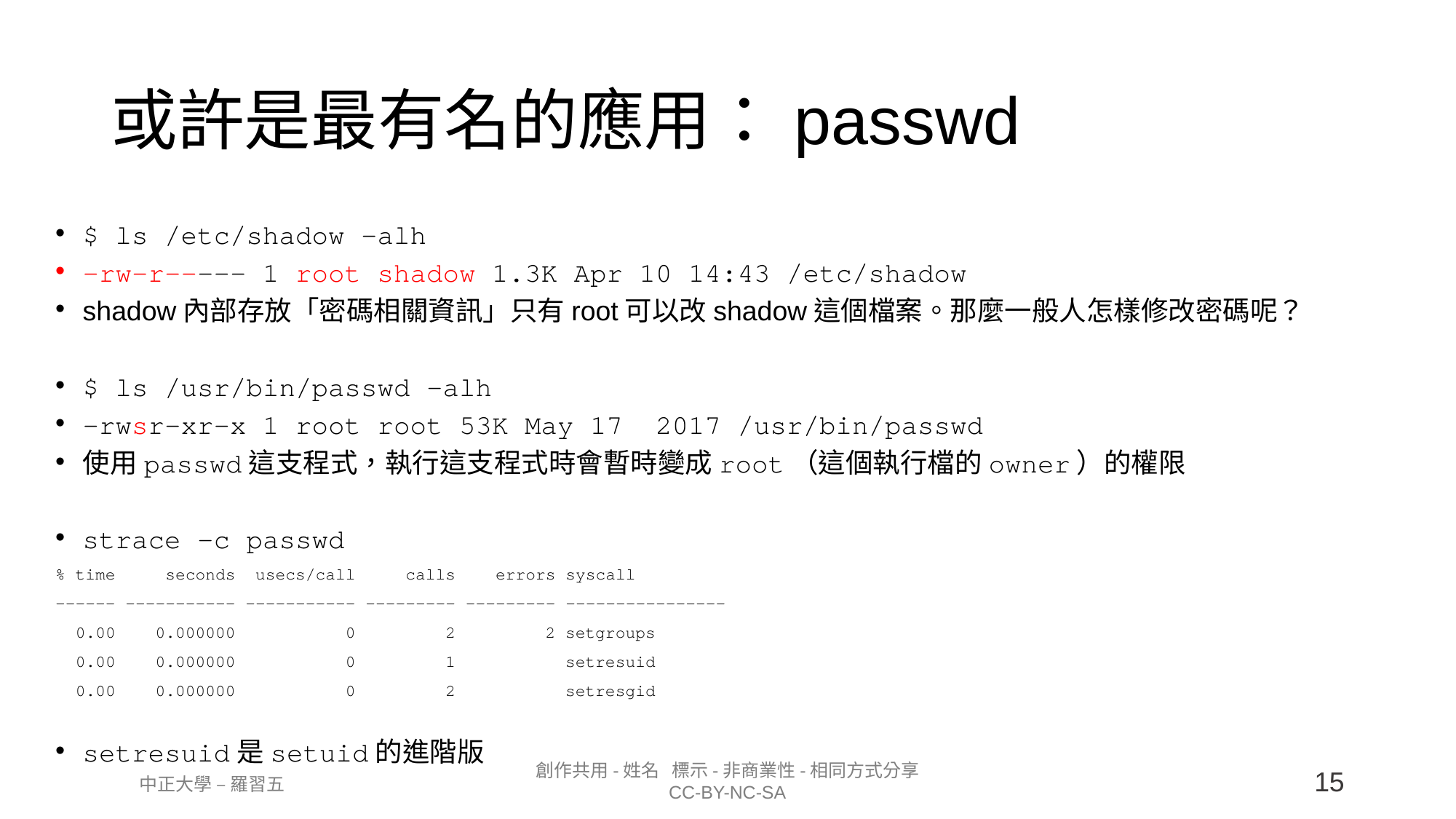

或許是最有名的應用：passwd
$ ls /etc/shadow -alh
-rw-r----- 1 root shadow 1.3K Apr 10 14:43 /etc/shadow
shadow內部存放「密碼相關資訊」只有root可以改shadow這個檔案。那麼一般人怎樣修改密碼呢？

$ ls /usr/bin/passwd -alh
-rwsr-xr-x 1 root root 53K May 17  2017 /usr/bin/passwd
使用passwd這支程式，執行這支程式時會暫時變成root（這個執行檔的owner）的權限

strace -c passwd
% time     seconds  usecs/call     calls    errors syscall
------ ----------- ----------- --------- --------- ----------------
  0.00    0.000000           0         2         2 setgroups
  0.00    0.000000           0         1           setresuid
  0.00    0.000000           0         2           setresgid

setresuid是setuid的進階版